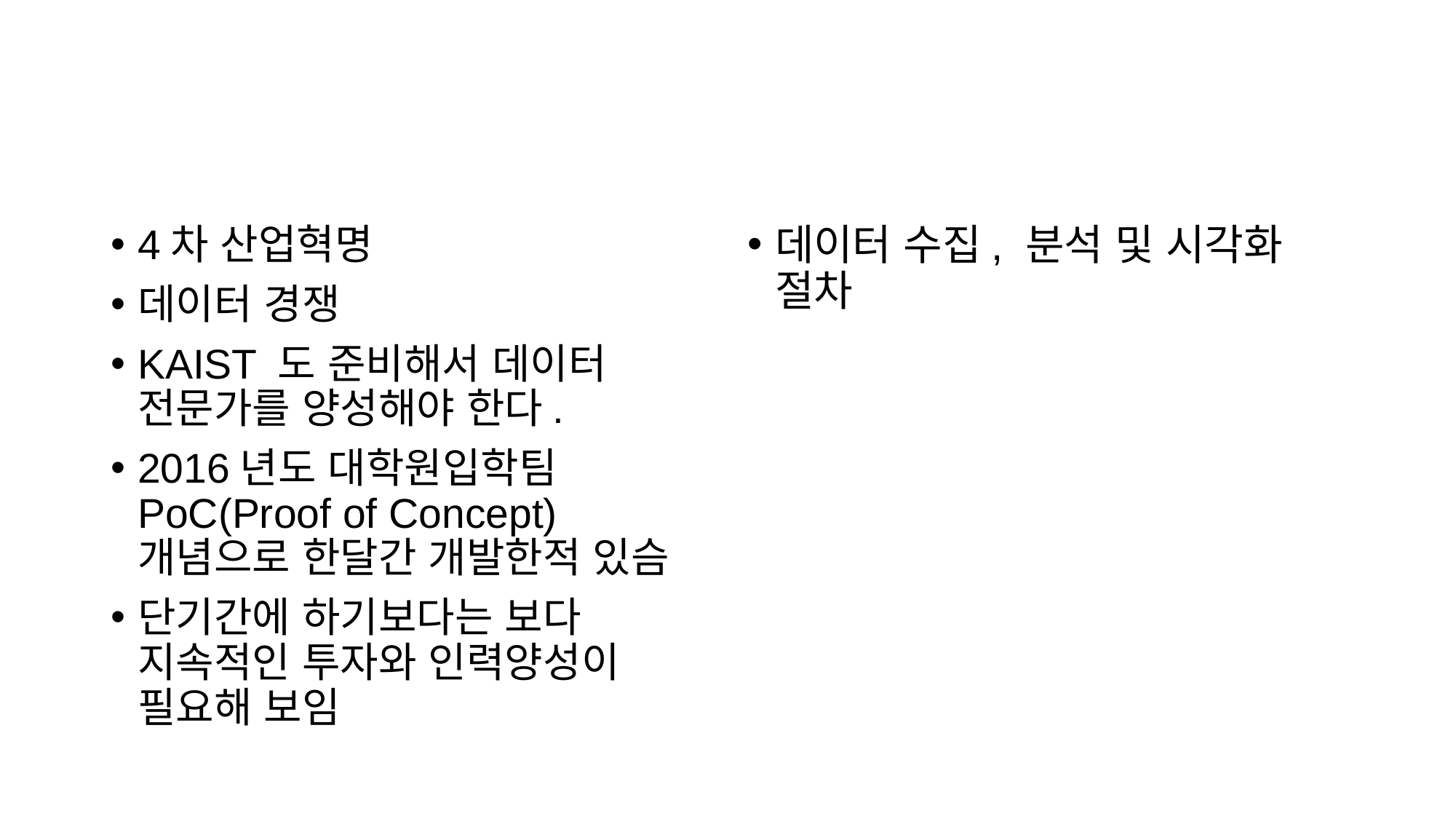

#
4차 산업혁명
데이터 경쟁
KAIST 도 준비해서 데이터 전문가를 양성해야 한다.
2016년도 대학원입학팀 PoC(Proof of Concept) 개념으로 한달간 개발한적 있슴
단기간에 하기보다는 보다 지속적인 투자와 인력양성이 필요해 보임

데이터 수집, 분석 및 시각화 절차